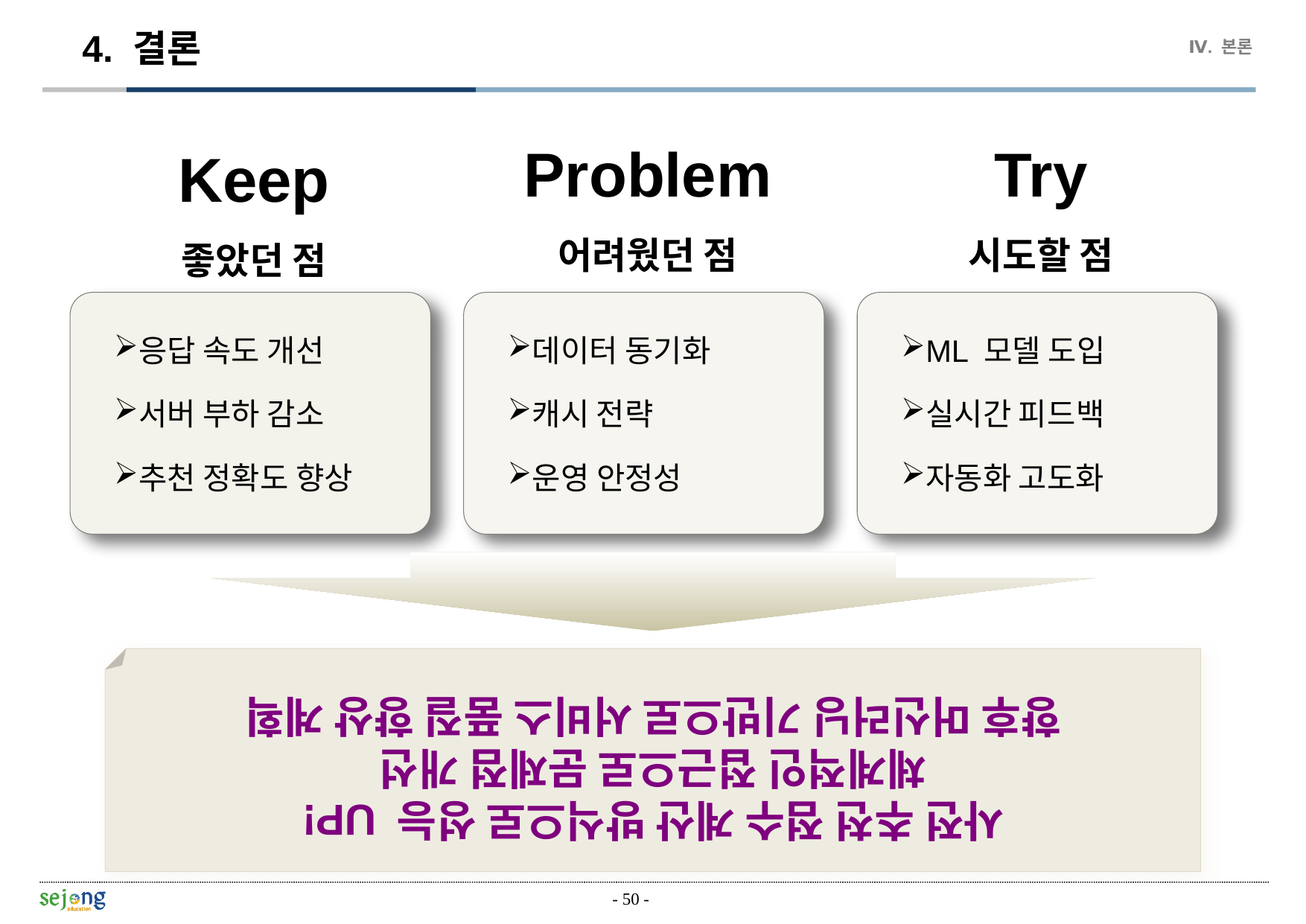

4. 결론
Ⅳ. 본론
Keep
좋았던 점
Problem
어려웠던 점
Try
시도할 점
응답 속도 개선
서버 부하 감소
추천 정확도 향상
데이터 동기화
캐시 전략
운영 안정성
ML 모델 도입
실시간 피드백
자동화 고도화

사전 추천 점수 계산 방식으로 성능 UP!
체계적인 접근으로 문제점 개선
향후 머신러닝 기반으로 서비스 품질 향상 계획